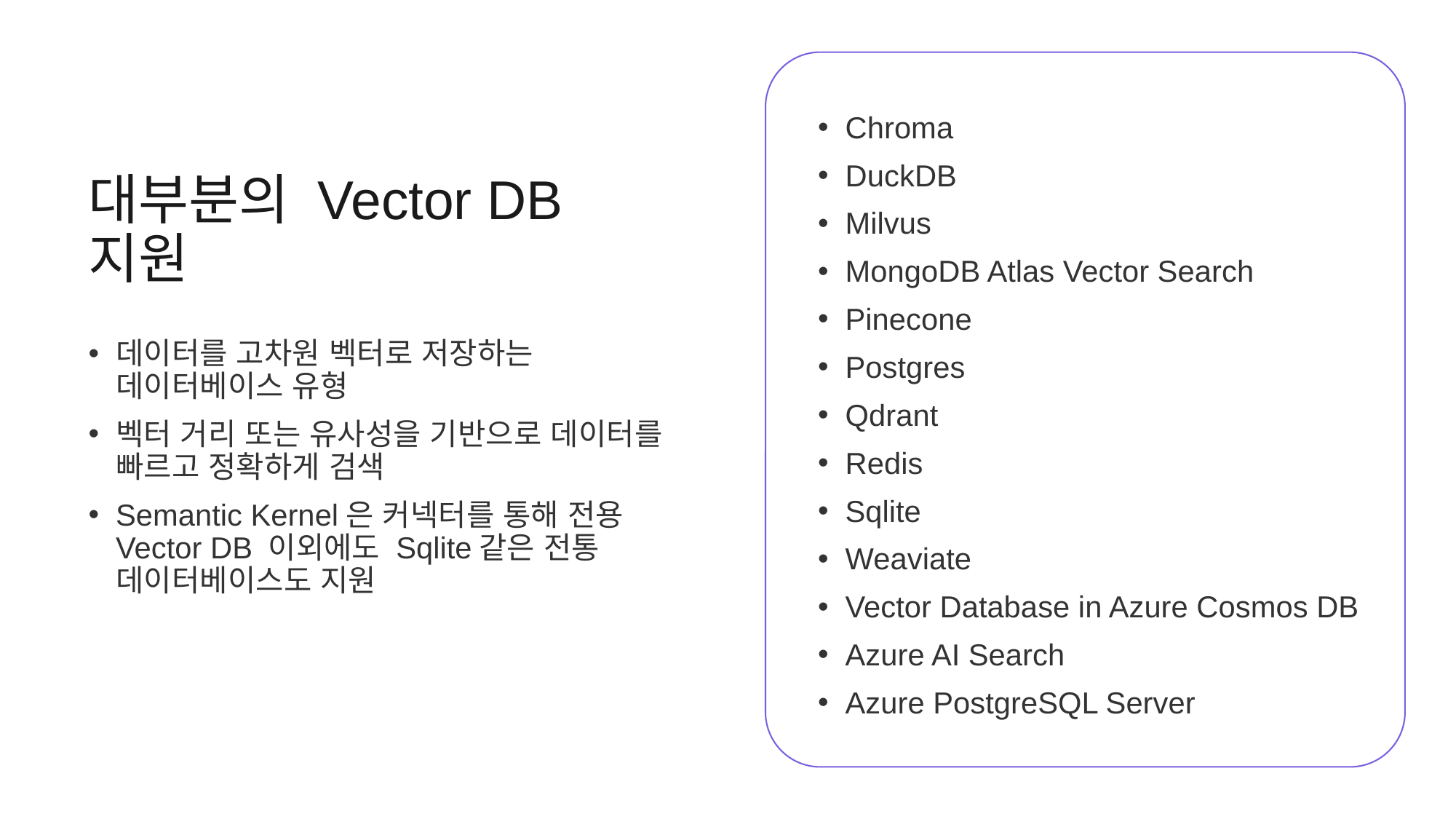

Chroma
DuckDB
Milvus
MongoDB Atlas Vector Search
Pinecone
Postgres
Qdrant
Redis
Sqlite
Weaviate
Vector Database in Azure Cosmos DB
Azure AI Search
Azure PostgreSQL Server

대부분의 Vector DB 지원
데이터를 고차원 벡터로 저장하는 데이터베이스 유형
벡터 거리 또는 유사성을 기반으로 데이터를 빠르고 정확하게 검색
Semantic Kernel은 커넥터를 통해 전용 Vector DB 이외에도 Sqlite같은 전통 데이터베이스도 지원